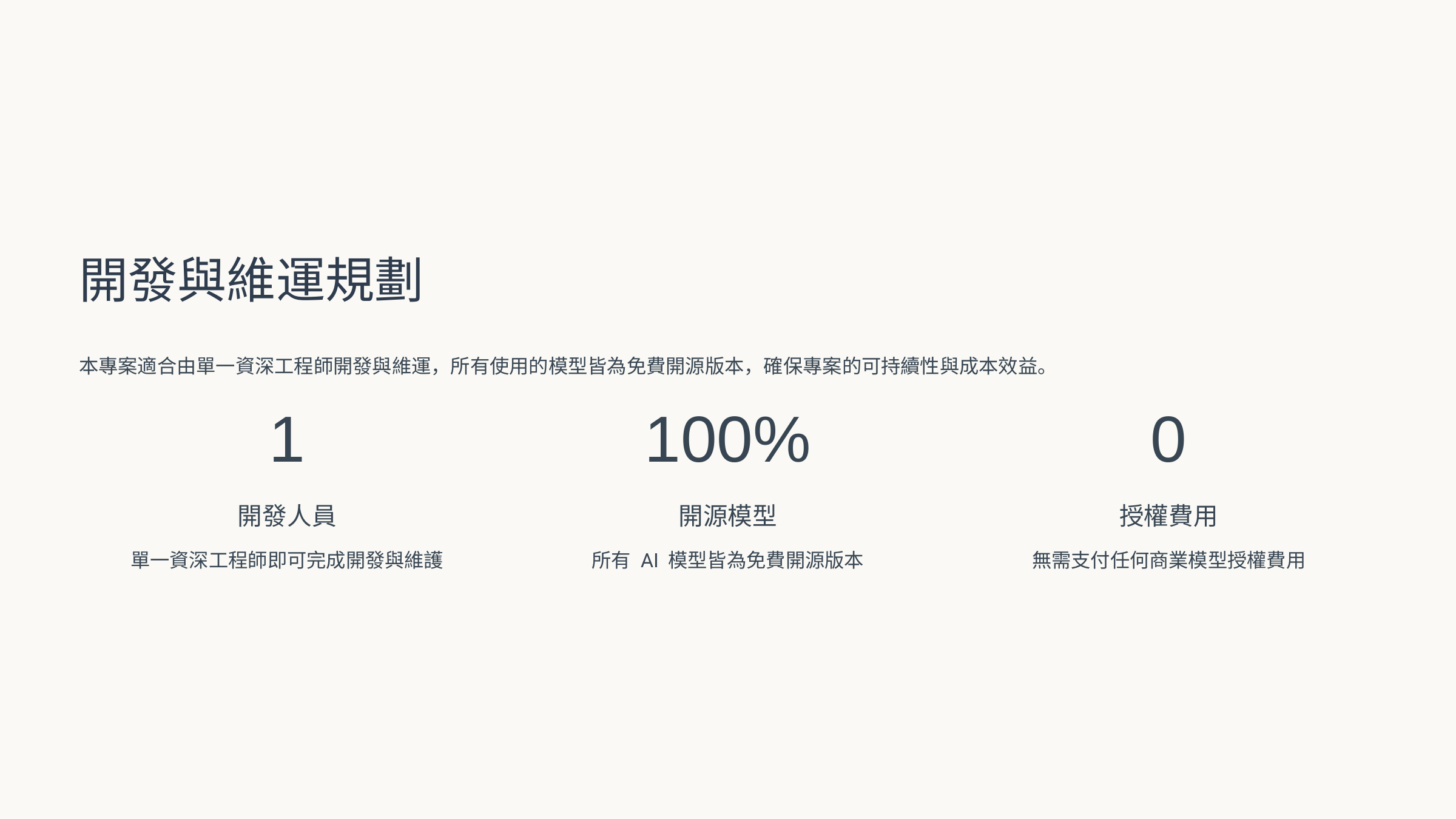

開發與維運規劃
本專案適合由單一資深工程師開發與維運，所有使用的模型皆為免費開源版本，確保專案的可持續性與成本效益。
1
100%
0
開發人員
開源模型
授權費用
單一資深工程師即可完成開發與維護
所有 AI 模型皆為免費開源版本
無需支付任何商業模型授權費用